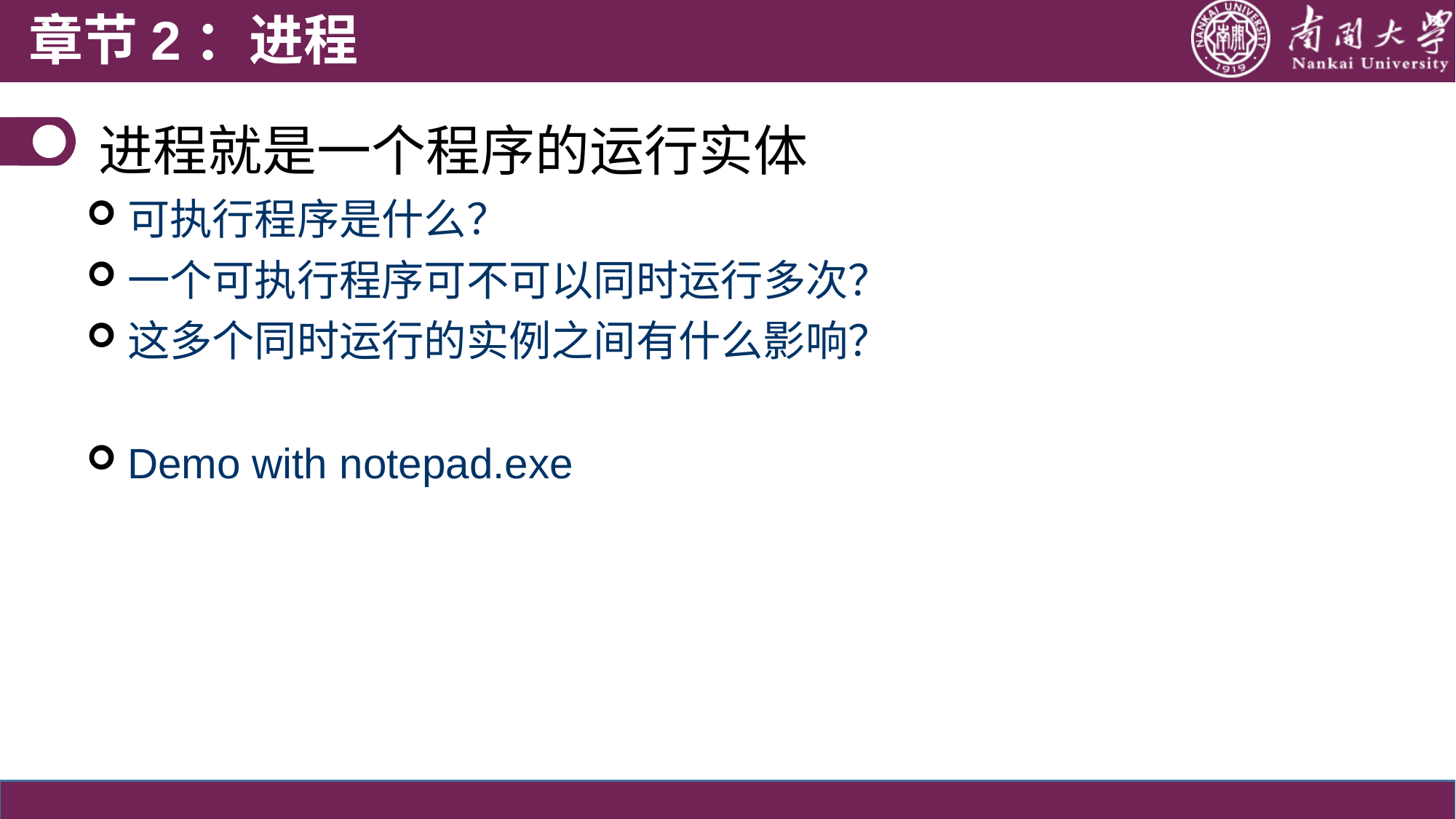

章节2：进程
进程就是一个程序的运行实体

可执行程序是什么？
一个可执行程序可不可以同时运行多次？
这多个同时运行的实例之间有什么影响？

Demo with notepad.exe